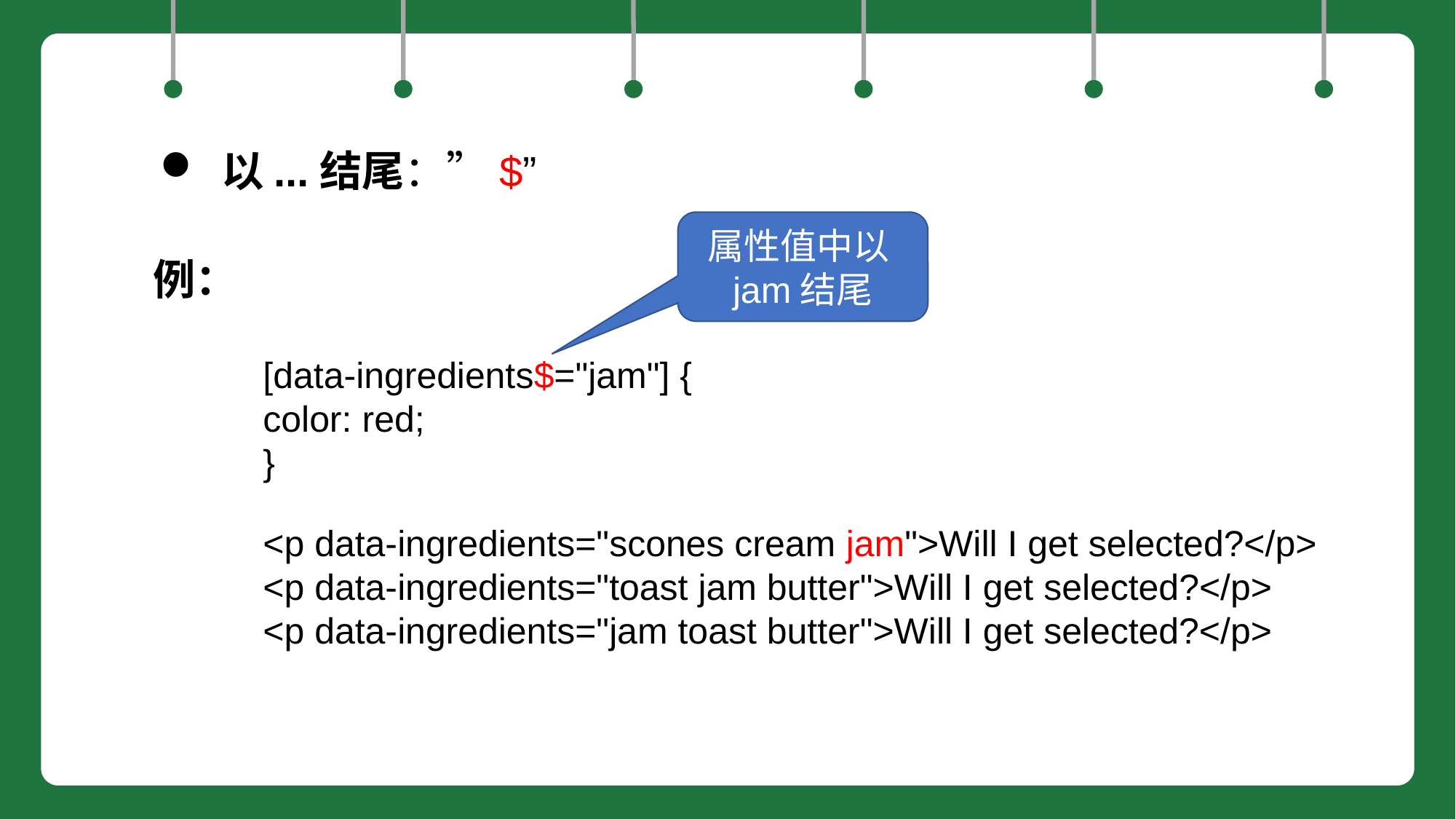

以...结尾：”$”
属性值中以jam结尾
例：
[data-ingredients$="jam"] {
color: red;
}
<p data-ingredients="scones cream jam">Will I get selected?</p>
<p data-ingredients="toast jam butter">Will I get selected?</p>
<p data-ingredients="jam toast butter">Will I get selected?</p>